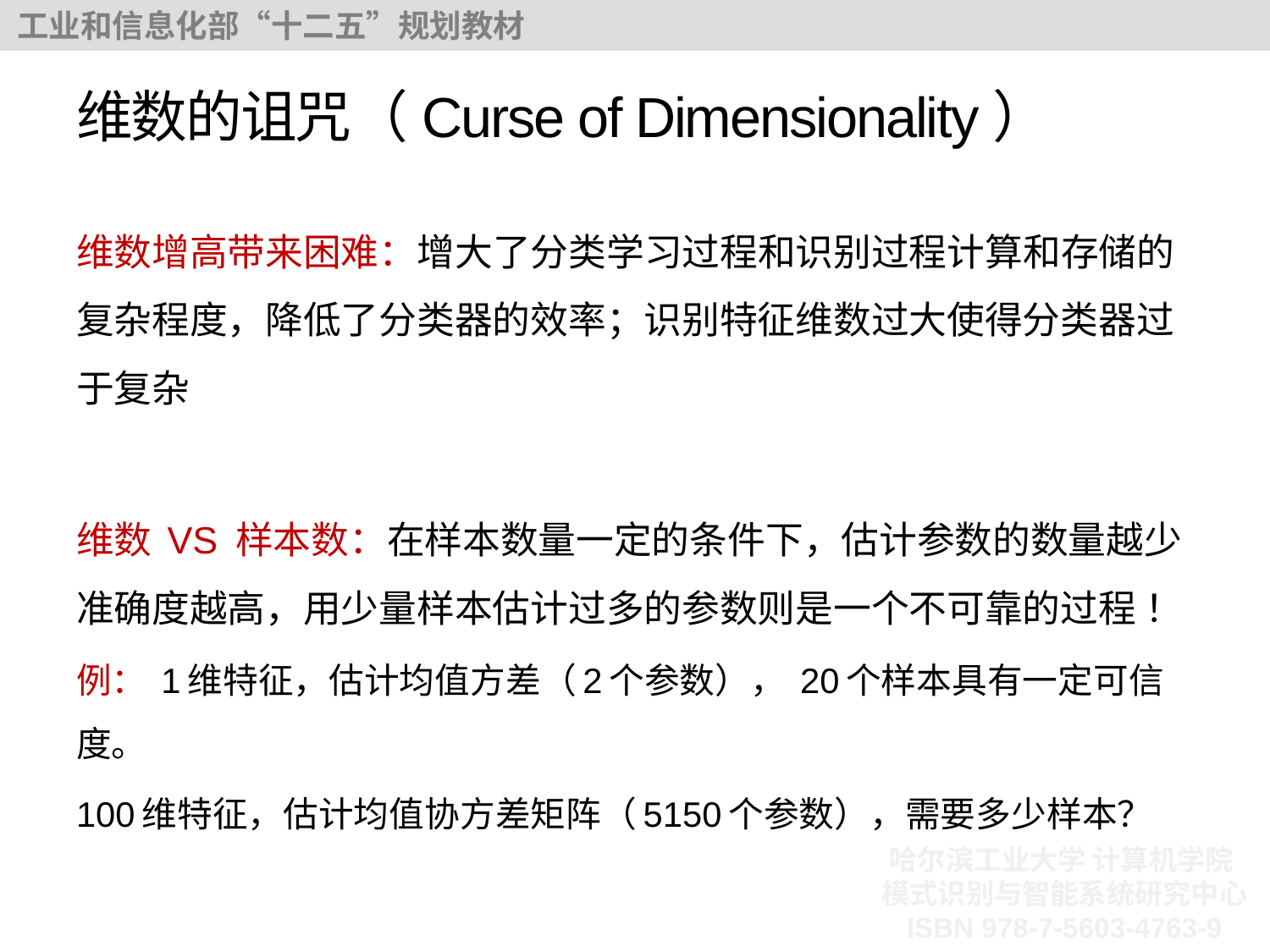

# 维数的诅咒（Curse of Dimensionality）
维数增高带来困难：增大了分类学习过程和识别过程计算和存储的复杂程度，降低了分类器的效率；识别特征维数过大使得分类器过于复杂

维数 VS 样本数：在样本数量一定的条件下，估计参数的数量越少准确度越高，用少量样本估计过多的参数则是一个不可靠的过程 ！
例： 1维特征，估计均值方差（2个参数）， 20个样本具有一定可信度。
100维特征，估计均值协方差矩阵（5150个参数），需要多少样本？